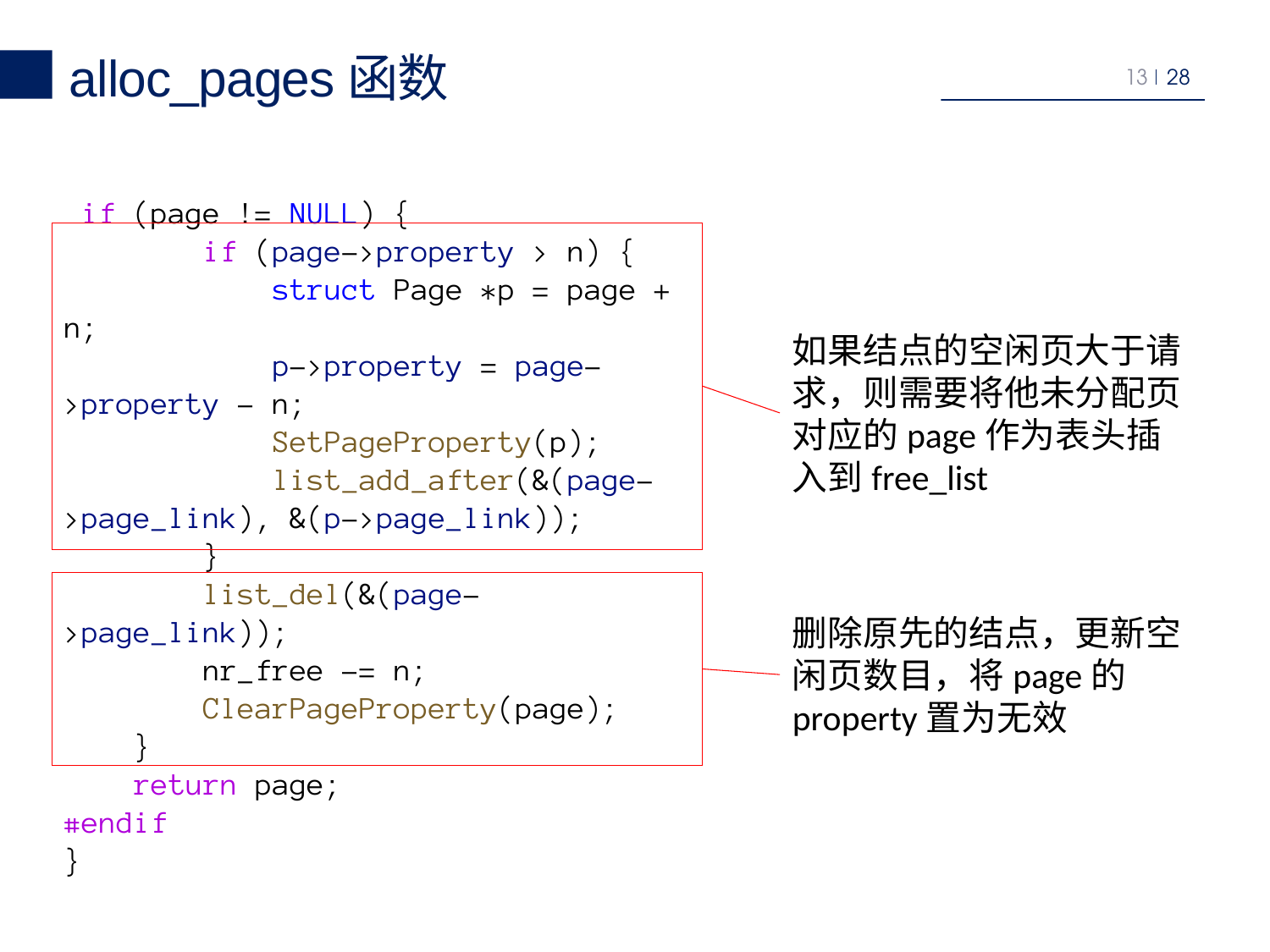

alloc_pages函数

13
 if (page != NULL) {
        if (page->property > n) {
            struct Page *p = page + n;
            p->property = page->property - n;
            SetPageProperty(p);
            list_add_after(&(page->page_link), &(p->page_link));
        }
        list_del(&(page->page_link));
        nr_free -= n;
        ClearPageProperty(page);
    }
    return page;
#endif
}

如果结点的空闲页大于请求，则需要将他未分配页对应的page作为表头插入到free_list

删除原先的结点，更新空闲页数目，将page的property置为无效